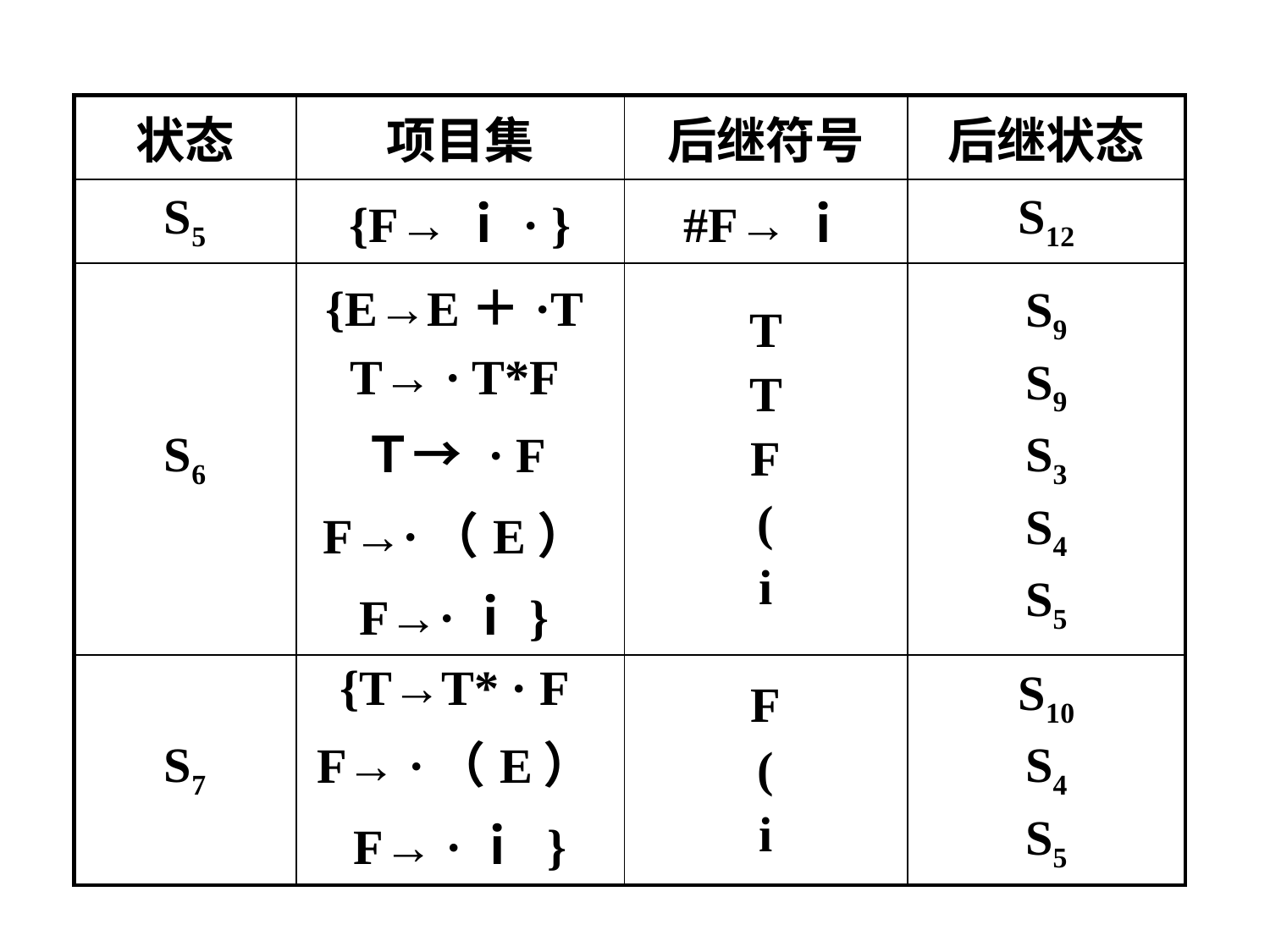

| 状态 | 项目集 | 后继符号 | 后继状态 |
| --- | --- | --- | --- |
| S5 | {F→ｉ· } | #F→ｉ | S12 |
| S6 | {E→E＋·T T→ · T\*F Ｔ→ · F F→·（E） F→·ｉ} | T T F ( i | S9 S9 S3 S4 S5 |
| S7 | {T→T\* · F F→ ·（E） F→ ·ｉ } | F ( i | S10 S4 S5 |